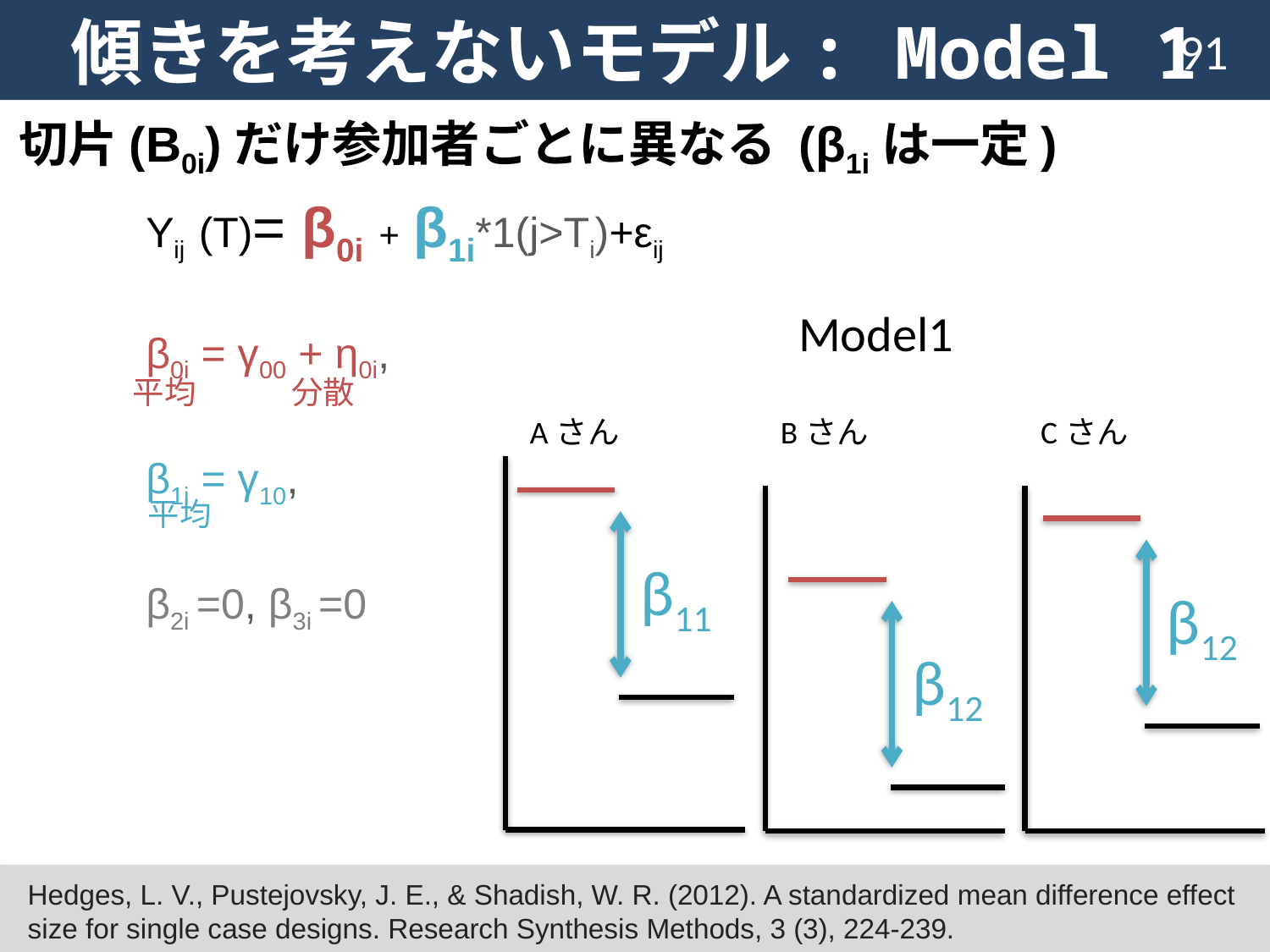

# 傾きを考えないモデル: Model 1
91
切片(B0i)だけ参加者ごとに異なる (β1iは一定)
	Yij (T)= β0i + β1i*1(j>Ti)+εij

	β0i = γ00 + η0i,

	β1i = γ10,

	β2i =0, β3i =0

Model1
平均　　　分散
Aさん
Bさん
Cさん
平均
β11
β12
β12
Hedges, L. V., Pustejovsky, J. E., & Shadish, W. R. (2012). A standardized mean difference effect size for single case designs. Research Synthesis Methods, 3 (3), 224-239.